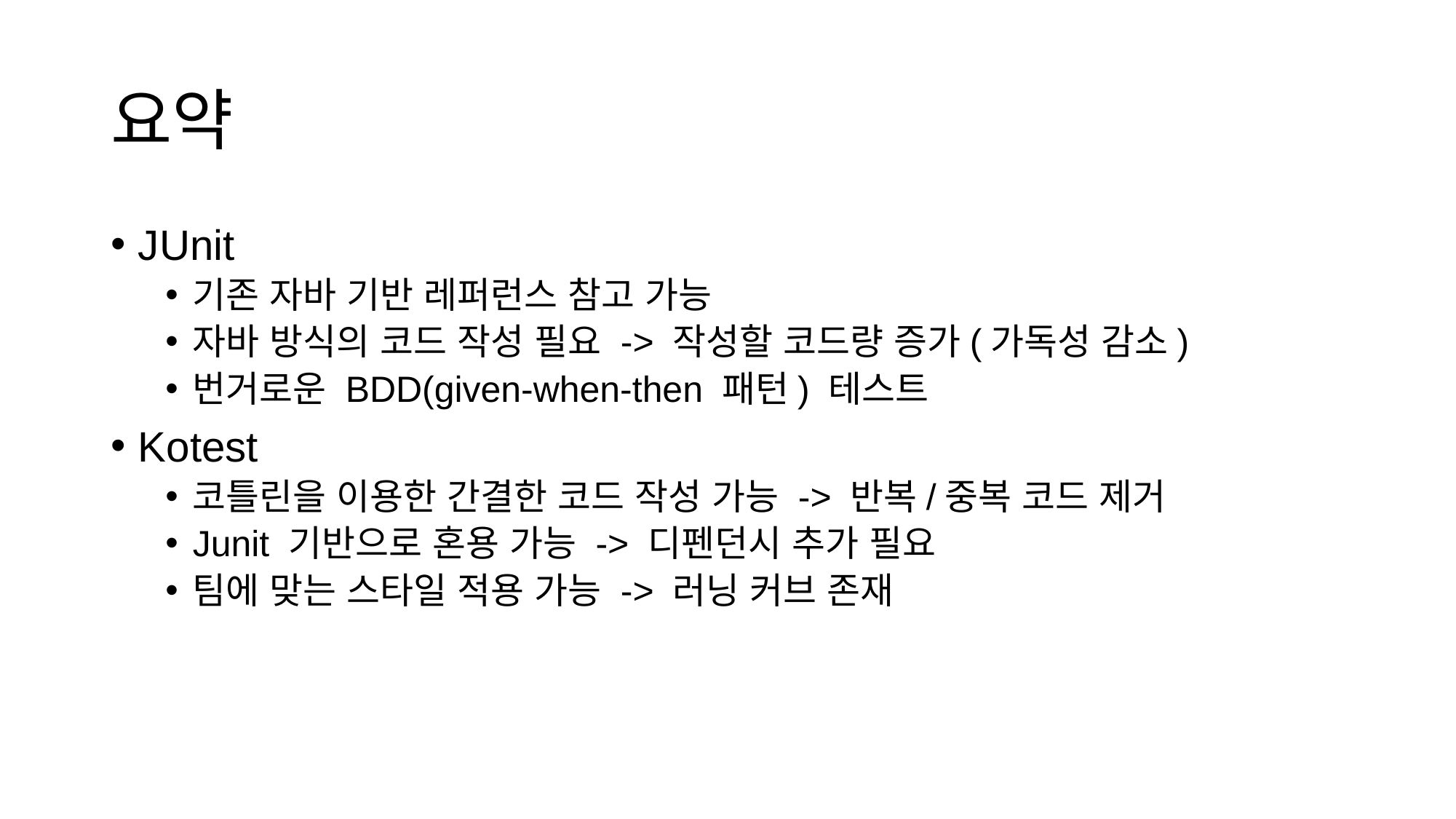

# 요약
JUnit
기존 자바 기반 레퍼런스 참고 가능
자바 방식의 코드 작성 필요 -> 작성할 코드량 증가(가독성 감소)
번거로운 BDD(given-when-then 패턴) 테스트
Kotest
코틀린을 이용한 간결한 코드 작성 가능 -> 반복/중복 코드 제거
Junit 기반으로 혼용 가능 -> 디펜던시 추가 필요
팀에 맞는 스타일 적용 가능 -> 러닝 커브 존재